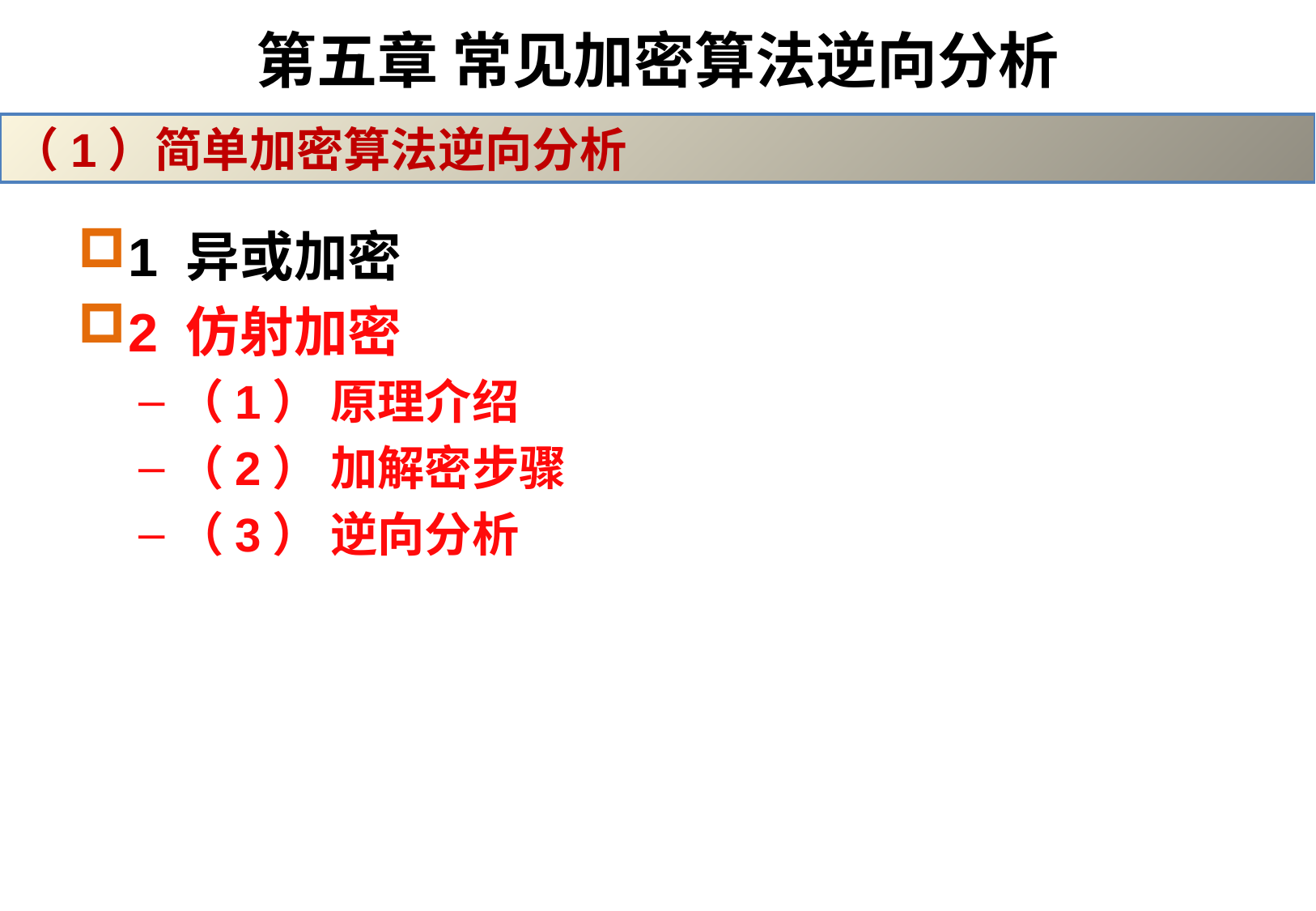

# 第五章 常见加密算法逆向分析
（1）简单加密算法逆向分析
1 异或加密
2 仿射加密
（1） 原理介绍
（2） 加解密步骤
（3） 逆向分析